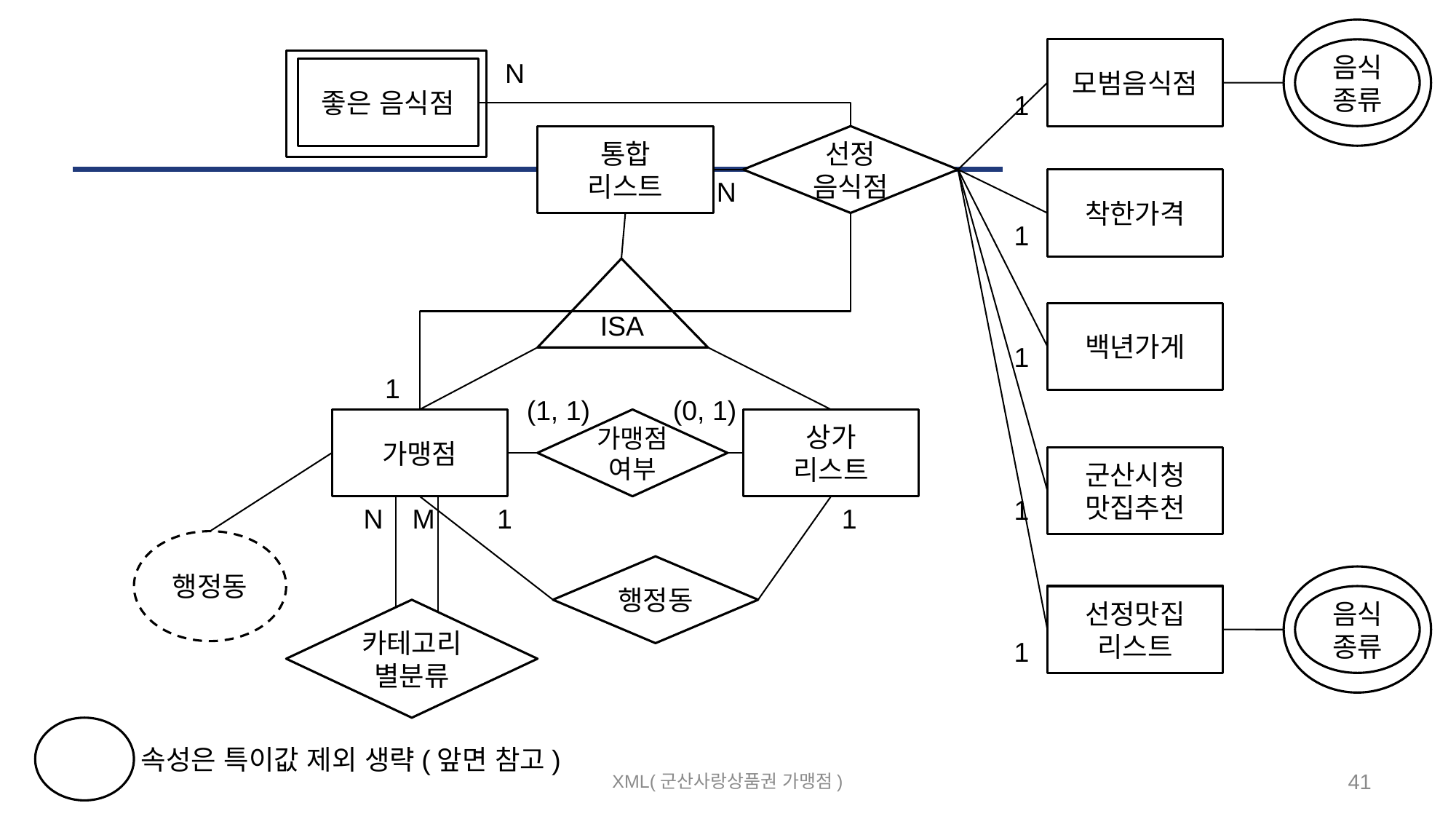

모범음식점
음식종류

N
좋은 음식점
1
선정
음식점
통합
리스트
착한가격
N
1
ISA
백년가게
1
1
(1, 1)
(0, 1)
가맹점
상가
리스트
가맹점 여부
군산시청
맛집추천
1
N
M
1
1
행정동
행정동

선정맛집
리스트
음식종류
카테고리
별분류
1

속성은 특이값 제외 생략(앞면 참고)
XML(군산사랑상품권 가맹점)
41